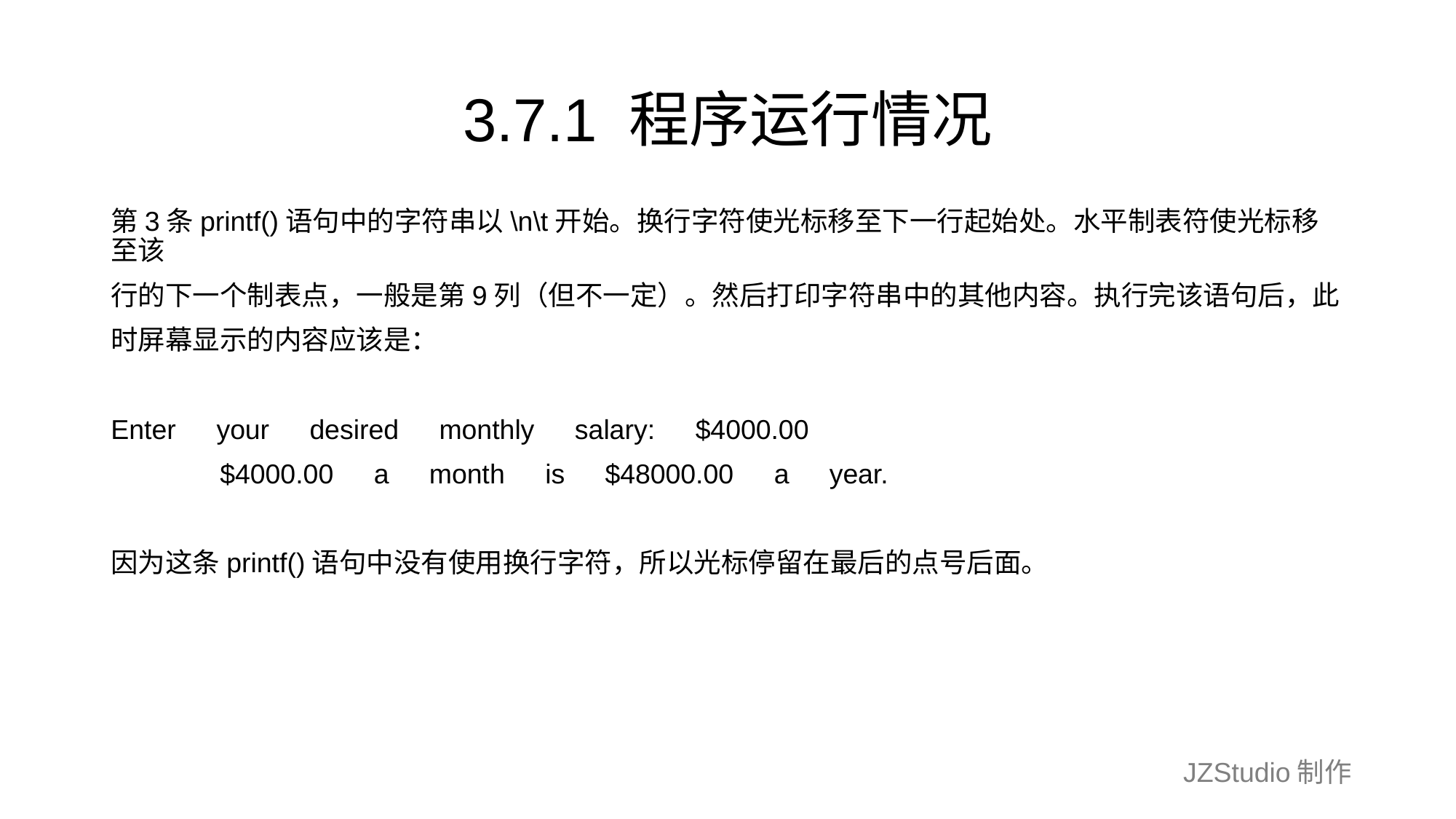

# 3.7.1 程序运行情况
第3条printf()语句中的字符串以\n\t开始。换行字符使光标移至下一行起始处。水平制表符使光标移至该
行的下一个制表点，一般是第9列（但不一定）。然后打印字符串中的其他内容。执行完该语句后，此
时屏幕显示的内容应该是：

Enter　your　desired　monthly　salary:　$4000.00
	$4000.00　a　month　is　$48000.00　a　year.

因为这条printf()语句中没有使用换行字符，所以光标停留在最后的点号后面。